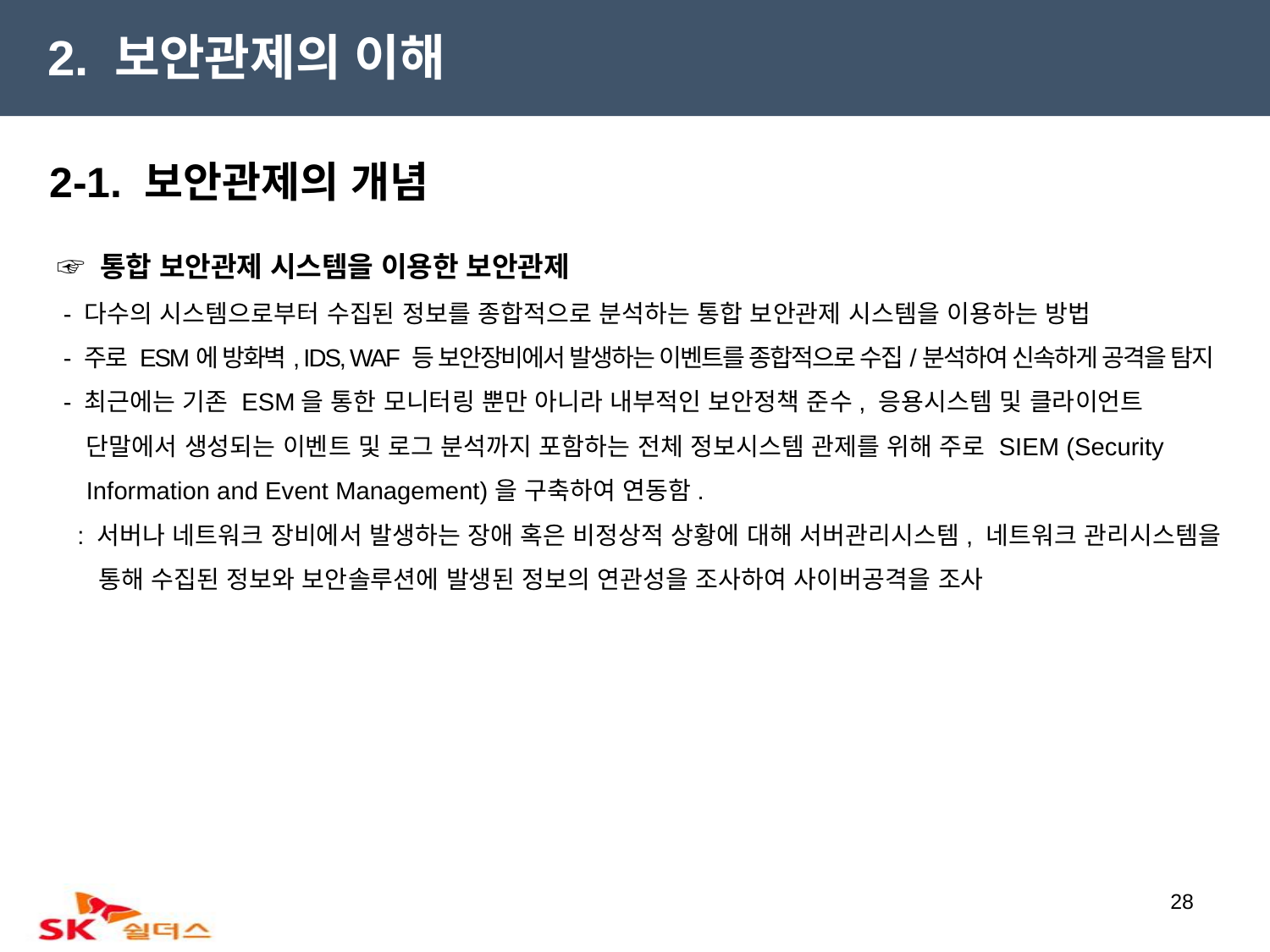

2. 보안관제의 이해
2-1. 보안관제의 개념
 ☞ 통합 보안관제 시스템을 이용한 보안관제
  - 다수의 시스템으로부터 수집된 정보를 종합적으로 분석하는 통합 보안관제 시스템을 이용하는 방법
  - 주로 ESM에 방화벽, IDS, WAF 등 보안장비에서 발생하는 이벤트를 종합적으로 수집/분석하여 신속하게 공격을 탐지
  - 최근에는 기존 ESM을 통한 모니터링 뿐만 아니라 내부적인 보안정책 준수, 응용시스템 및 클라이언트 단말에서 생성되는 이벤트 및 로그 분석까지 포함하는 전체 정보시스템 관제를 위해 주로 SIEM (Security Information and Event Management)을 구축하여 연동함.
    : 서버나 네트워크 장비에서 발생하는 장애 혹은 비정상적 상황에 대해 서버관리시스템, 네트워크 관리시스템을 통해 수집된 정보와 보안솔루션에 발생된 정보의 연관성을 조사하여 사이버공격을 조사
28